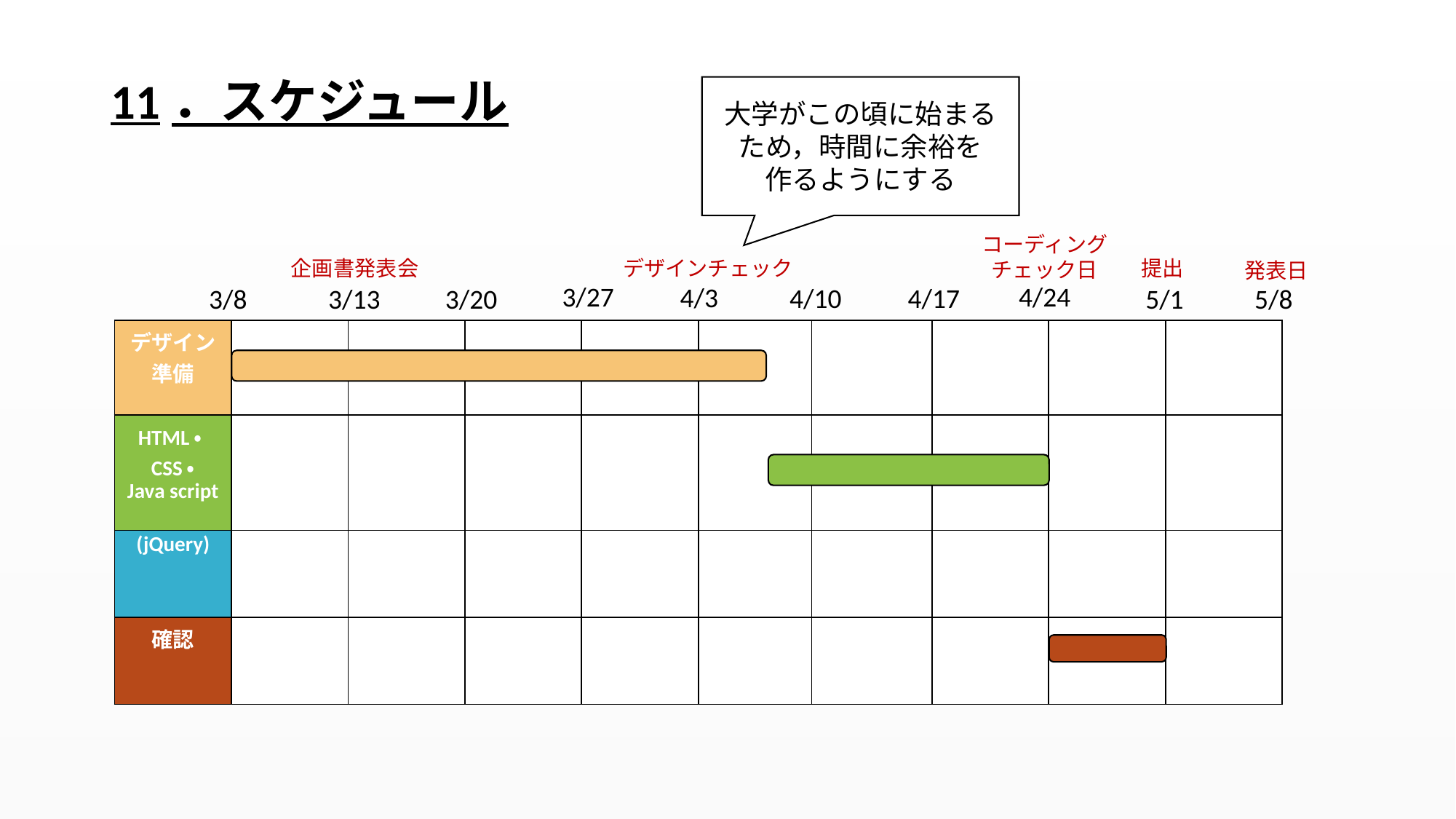

# 11．スケジュール
大学がこの頃に始まる
ため，時間に余裕を
作るようにする
コーディング
チェック日
企画書発表会
デザインチェック
提出
発表日
3/27
4/24
4/3
4/10
4/17
3/8
3/13
3/20
5/8
5/1
| デザイン 準備 |  |  |  |  |  |  |  |  |  |
| --- | --- | --- | --- | --- | --- | --- | --- | --- | --- |
| HTML・CSS・ Java script |  |  |  |  |  |  |  |  |  |
| (jQuery) |  |  |  |  |  |  |  |  |  |
| 確認 |  |  |  |  |  |  |  |  |  |